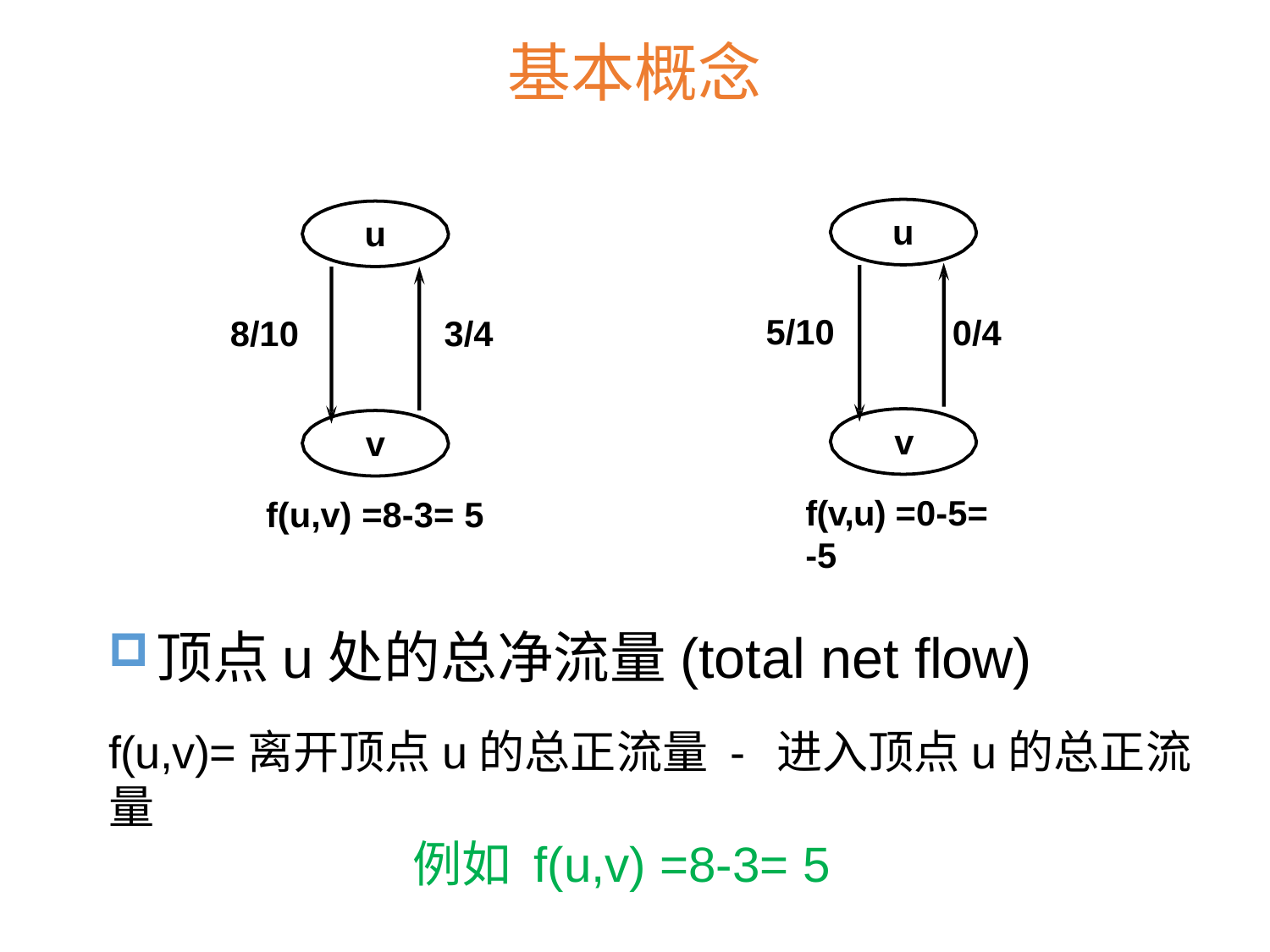

# 基本概念

u
u

5/10
0/4
8/10
3/4

v
f(v,u) =0-5= -5
v
f(u,v) =8-3= 5
顶点u处的总净流量(total net flow)
f(u,v)=离开顶点u的总正流量 - 进入顶点u的总正流量
例如 f(u,v) =8-3= 5